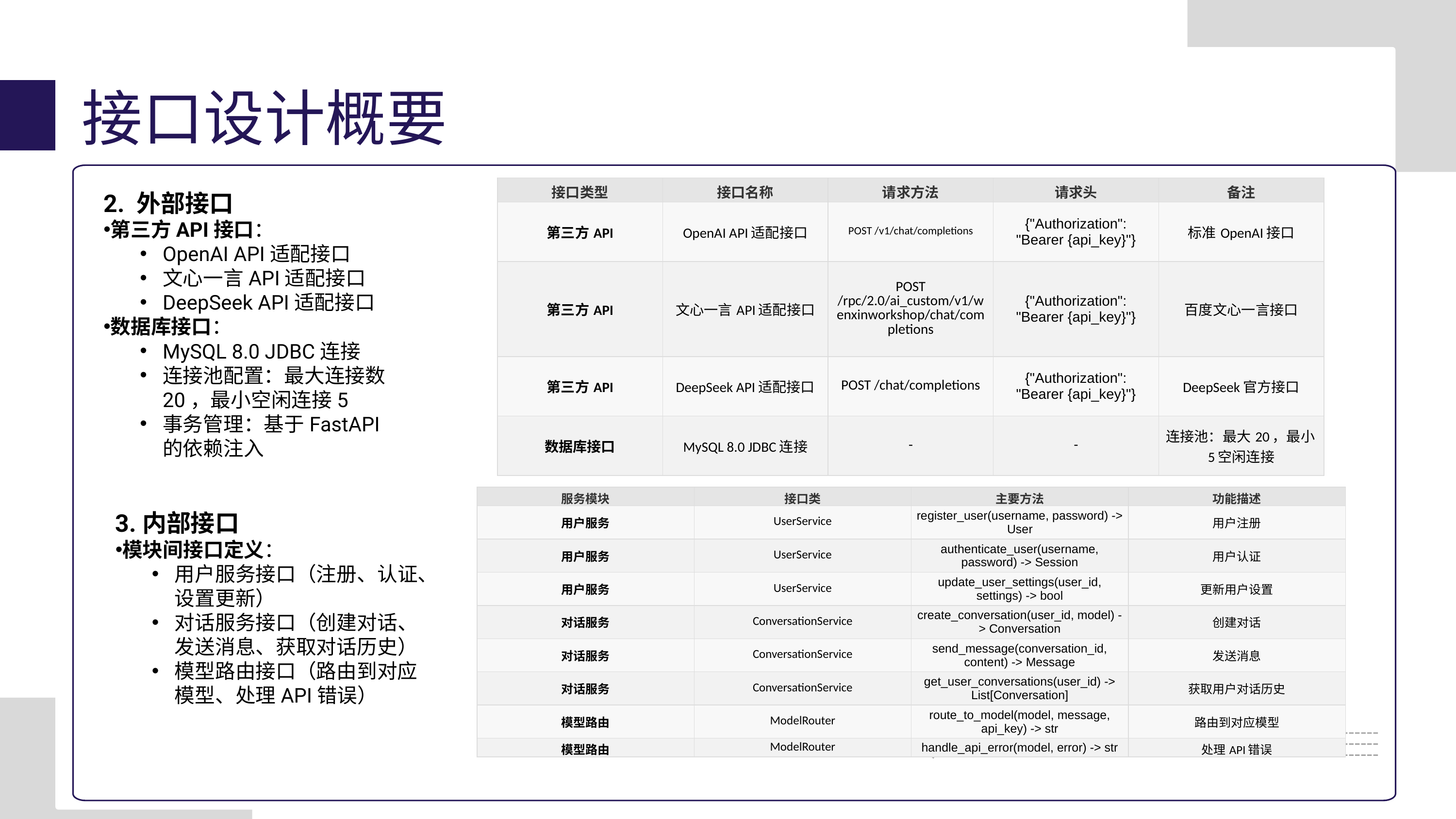

接口设计概要

| 接口类型 | 接口名称 | 请求方法 | 请求头 | 备注 |
| --- | --- | --- | --- | --- |
| 第三方API | OpenAI API适配接口 | POST /v1/chat/completions | {"Authorization": "Bearer {api\_key}"} | 标准OpenAI接口 |
| 第三方API | 文心一言API适配接口 | POST /rpc/2.0/ai\_custom/v1/wenxinworkshop/chat/completions | {"Authorization": "Bearer {api\_key}"} | 百度文心一言接口 |
| 第三方API | DeepSeek API适配接口 | POST /chat/completions | {"Authorization": "Bearer {api\_key}"} | DeepSeek官方接口 |
| 数据库接口 | MySQL 8.0 JDBC连接 | - | - | 连接池：最大20，最小5空闲连接 |
2. 外部接口
第三方API接口：
OpenAI API适配接口
文心一言API适配接口
DeepSeek API适配接口
数据库接口：
MySQL 8.0 JDBC连接
连接池配置：最大连接数20，最小空闲连接5
事务管理：基于FastAPI的依赖注入

| 服务模块 | 接口类 | 主要方法 | 功能描述 |
| --- | --- | --- | --- |
| 用户服务 | UserService | register\_user(username, password) -> User | 用户注册 |
| 用户服务 | UserService | authenticate\_user(username, password) -> Session | 用户认证 |
| 用户服务 | UserService | update\_user\_settings(user\_id, settings) -> bool | 更新用户设置 |
| 对话服务 | ConversationService | create\_conversation(user\_id, model) -> Conversation | 创建对话 |
| 对话服务 | ConversationService | send\_message(conversation\_id, content) -> Message | 发送消息 |
| 对话服务 | ConversationService | get\_user\_conversations(user\_id) -> List[Conversation] | 获取用户对话历史 |
| 模型路由 | ModelRouter | route\_to\_model(model, message, api\_key) -> str | 路由到对应模型 |
| 模型路由 | ModelRouter | handle\_api\_error(model, error) -> str | 处理API错误 |
3.内部接口
模块间接口定义：
用户服务接口（注册、认证、设置更新）
对话服务接口（创建对话、发送消息、获取对话历史）
模型路由接口（路由到对应模型、处理API错误）